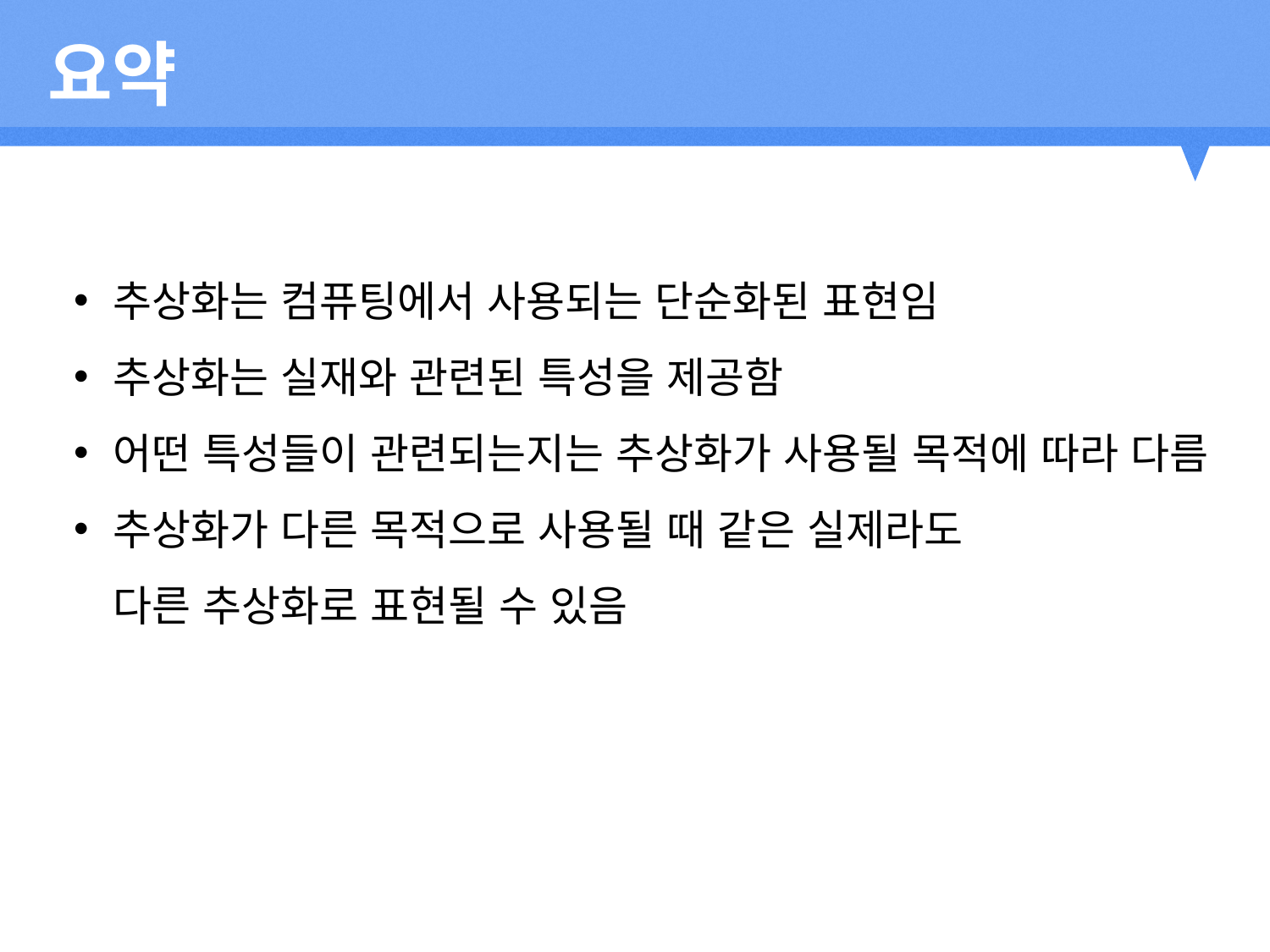

요약
추상화는 컴퓨팅에서 사용되는 단순화된 표현임
추상화는 실재와 관련된 특성을 제공함
어떤 특성들이 관련되는지는 추상화가 사용될 목적에 따라 다름
추상화가 다른 목적으로 사용될 때 같은 실제라도
다른 추상화로 표현될 수 있음